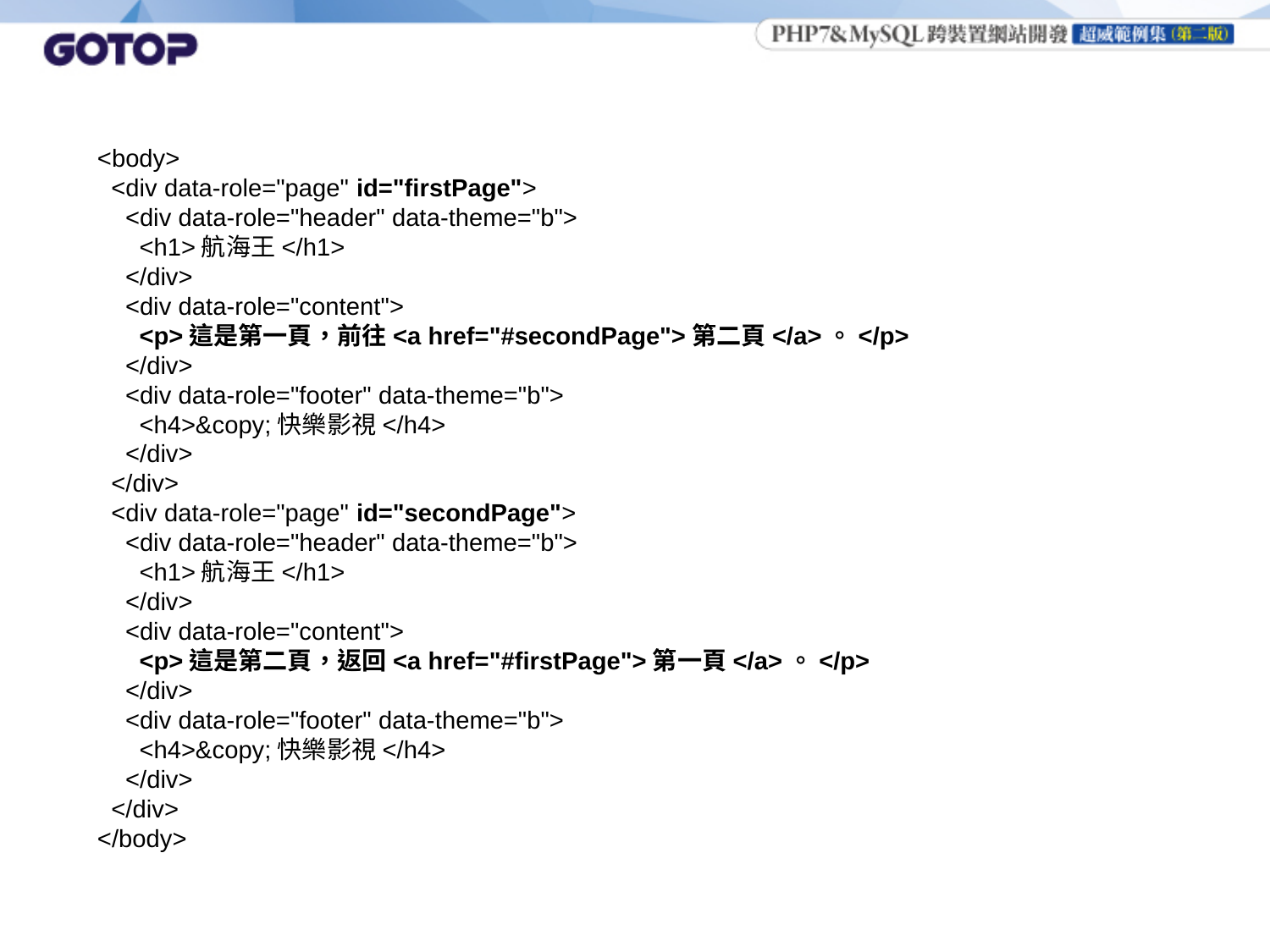

<body>
  <div data-role="page" id="firstPage">
    <div data-role="header" data-theme="b">
      <h1>航海王</h1>
    </div>
    <div data-role="content">
      <p>這是第一頁，前往<a href="#secondPage">第二頁</a>。</p>
    </div>
    <div data-role="footer" data-theme="b">
      <h4>&copy;快樂影視</h4>
    </div>
  </div>
  <div data-role="page" id="secondPage">
    <div data-role="header" data-theme="b">
      <h1>航海王</h1>
    </div>
    <div data-role="content">
      <p>這是第二頁，返回<a href="#firstPage">第一頁</a>。</p>
    </div>
    <div data-role="footer" data-theme="b">
      <h4>&copy;快樂影視</h4>
    </div>
  </div>
</body>
#